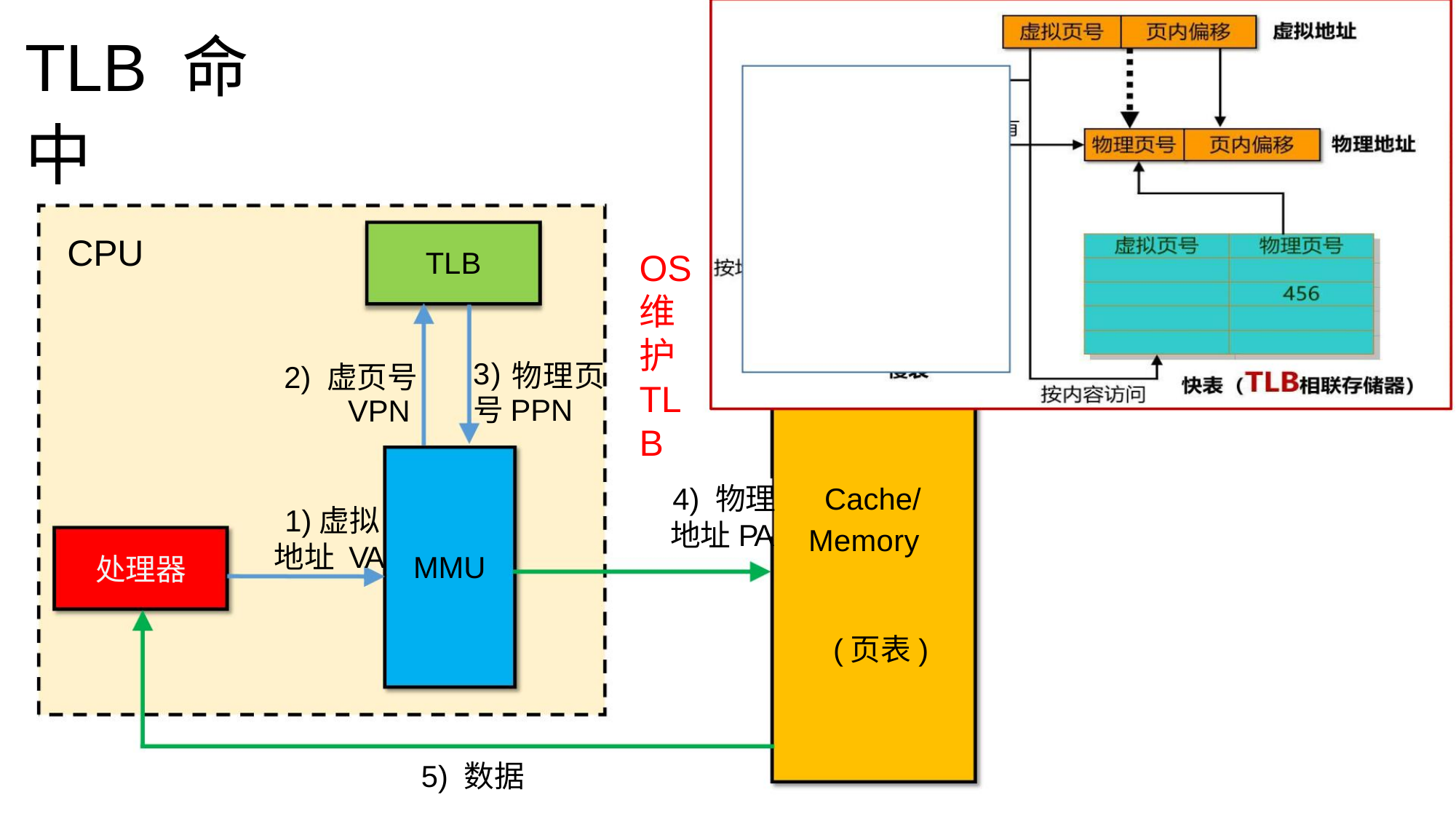

TLB 命中
CPU
OS
维
护
TL
B
TLB
物理页
2) 虚页号
3)
号PPN
VPN
4) 物理 Cache/
1)虚拟
地址 VA
地址PA
Memory
处理器
MMU
(页表)
5) 数据